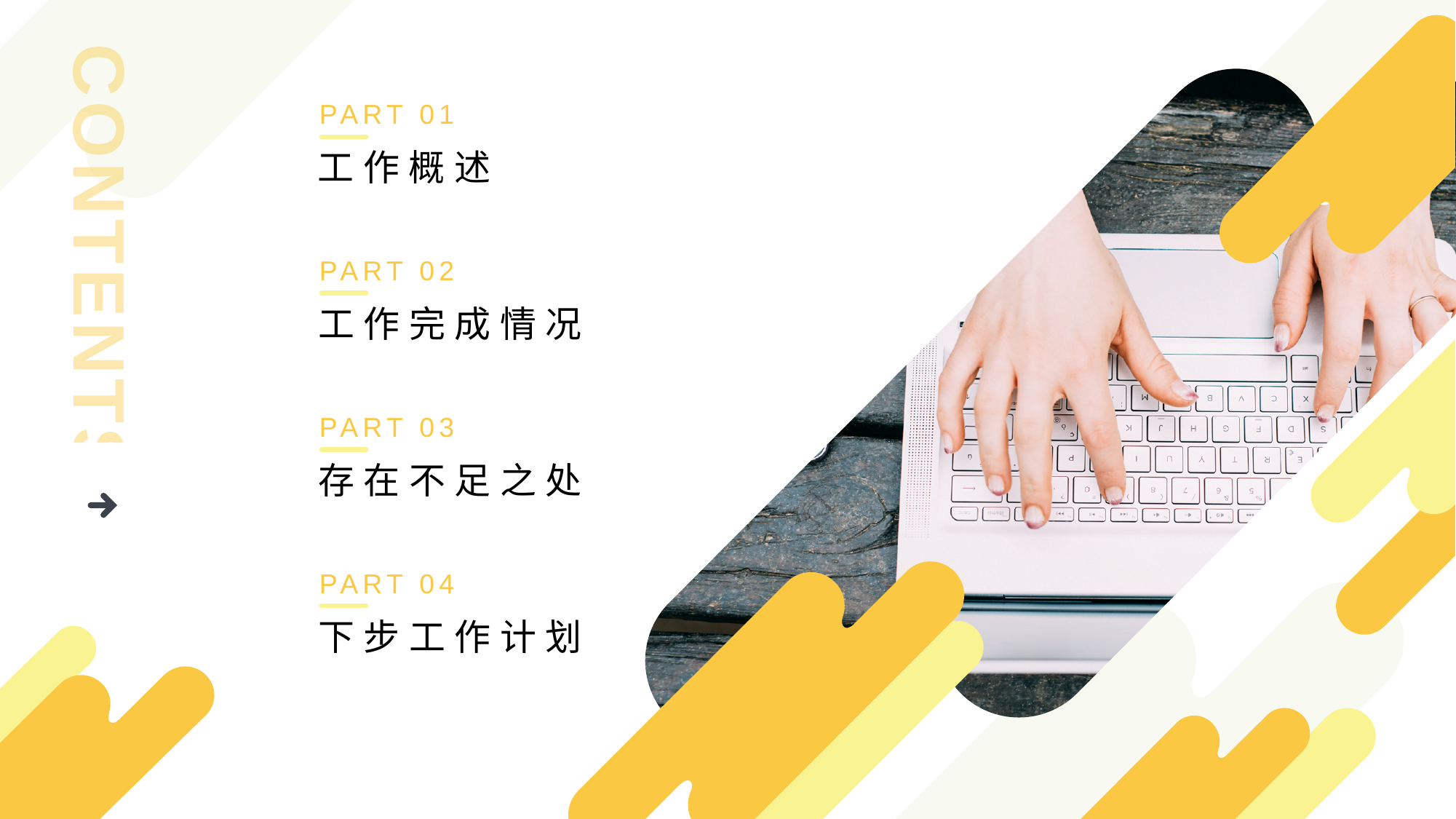

PART 01
工作概述
CONTENTS
PART 02
工作完成情况

PART 03
存在不足之处

PART 04
下步工作计划